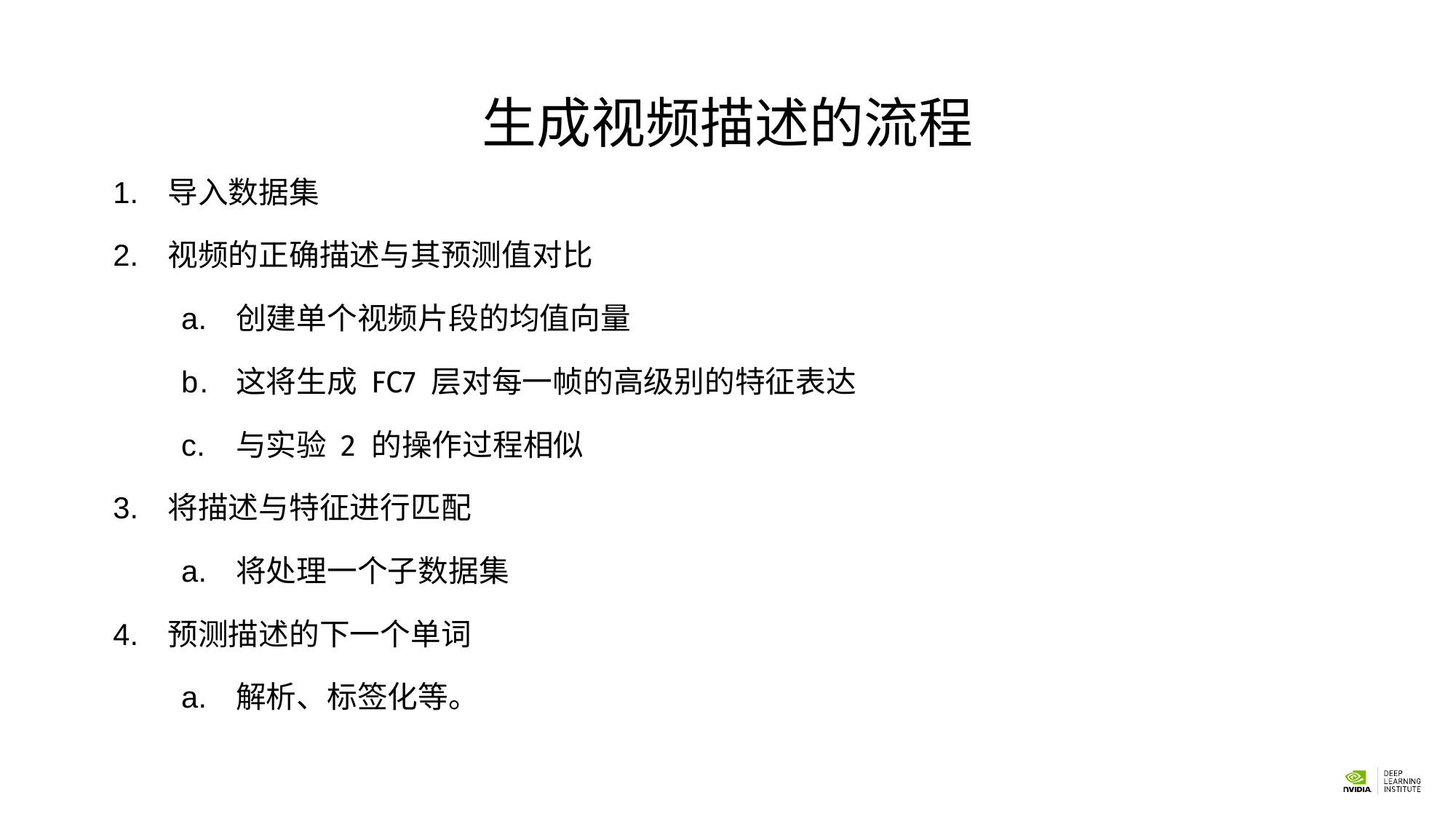

# 生成视频描述的流程
导入数据集
视频的正确描述与其预测值对比
创建单个视频片段的均值向量
这将生成 FC7 层对每一帧的高级别的特征表达
与实验 2 的操作过程相似
将描述与特征进行匹配
将处理一个子数据集
预测描述的下一个单词
解析、标签化等。